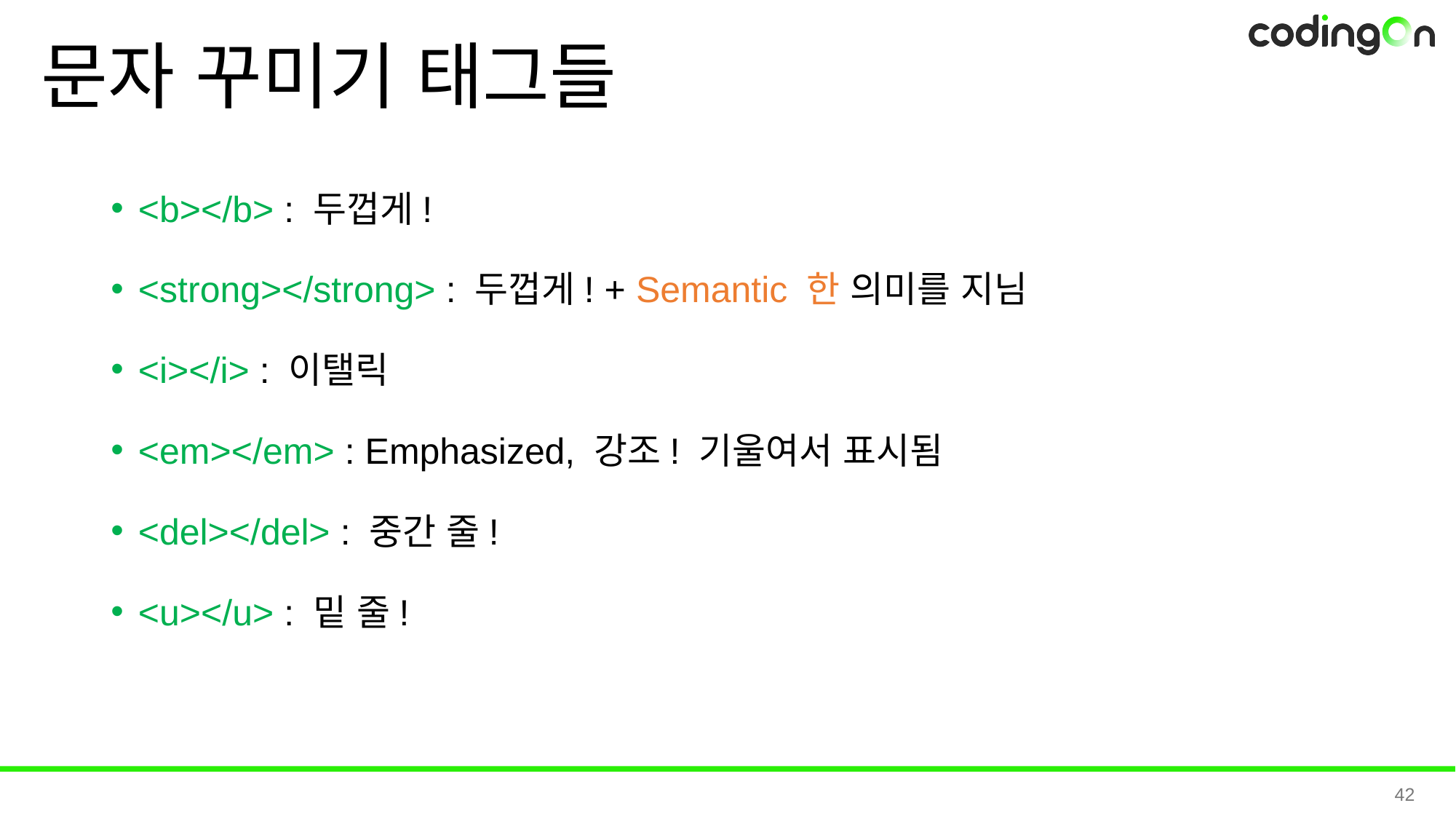

# 문자 꾸미기 태그들
<b></b> : 두껍게!
<strong></strong> : 두껍게! + Semantic 한 의미를 지님
<i></i> : 이탤릭
<em></em> : Emphasized, 강조! 기울여서 표시됨
<del></del> : 중간 줄!
<u></u> : 밑 줄!

42